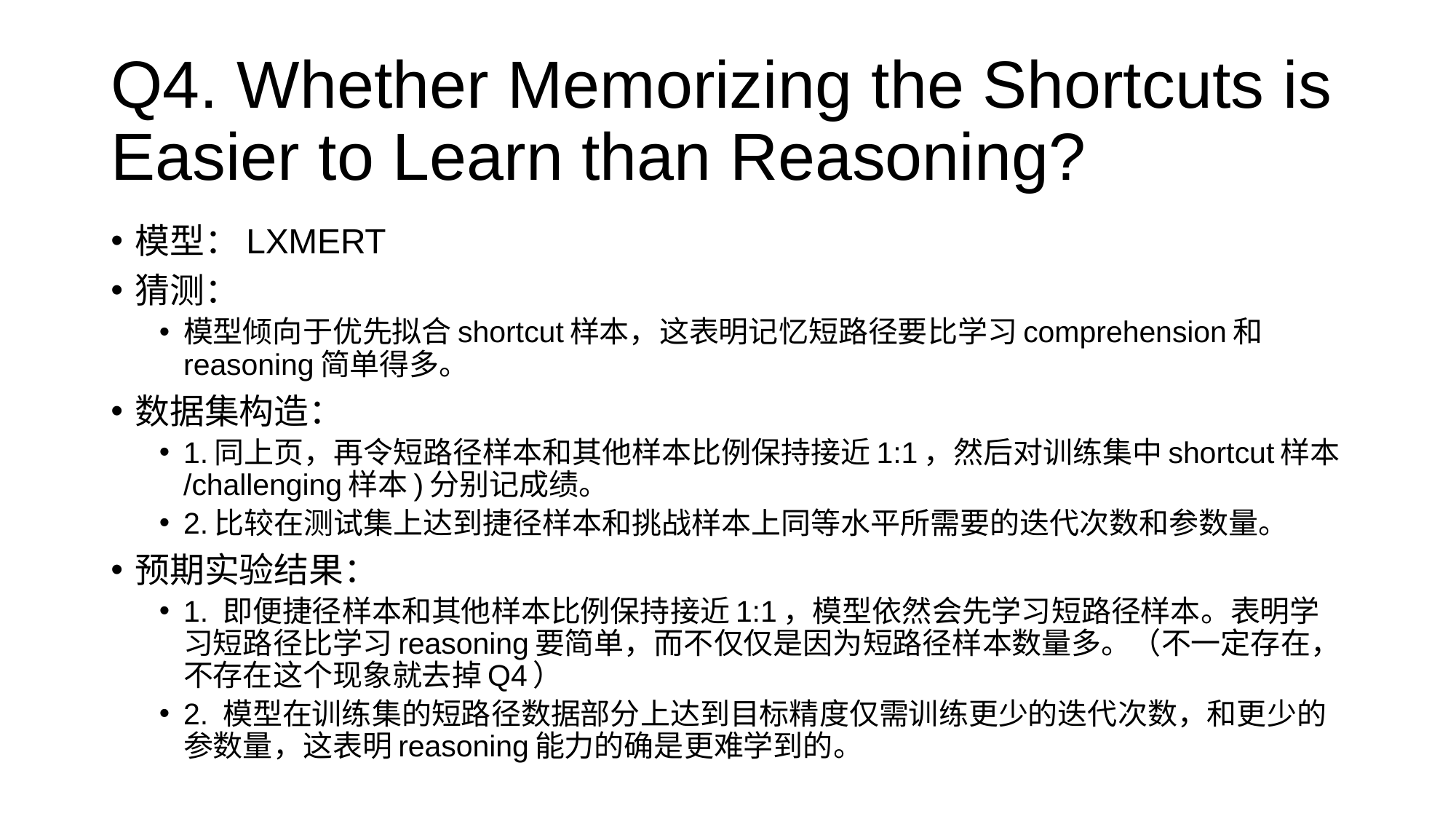

# Q4. Whether Memorizing the Shortcuts is Easier to Learn than Reasoning?
模型：LXMERT
猜测：
模型倾向于优先拟合shortcut样本，这表明记忆短路径要比学习comprehension和reasoning简单得多。
数据集构造：
1.同上页，再令短路径样本和其他样本比例保持接近1:1，然后对训练集中shortcut样本/challenging样本)分别记成绩。
2.比较在测试集上达到捷径样本和挑战样本上同等水平所需要的迭代次数和参数量。
预期实验结果：
1. 即便捷径样本和其他样本比例保持接近1:1，模型依然会先学习短路径样本。表明学习短路径比学习reasoning要简单，而不仅仅是因为短路径样本数量多。（不一定存在，不存在这个现象就去掉Q4）
2. 模型在训练集的短路径数据部分上达到目标精度仅需训练更少的迭代次数，和更少的参数量，这表明reasoning能力的确是更难学到的。